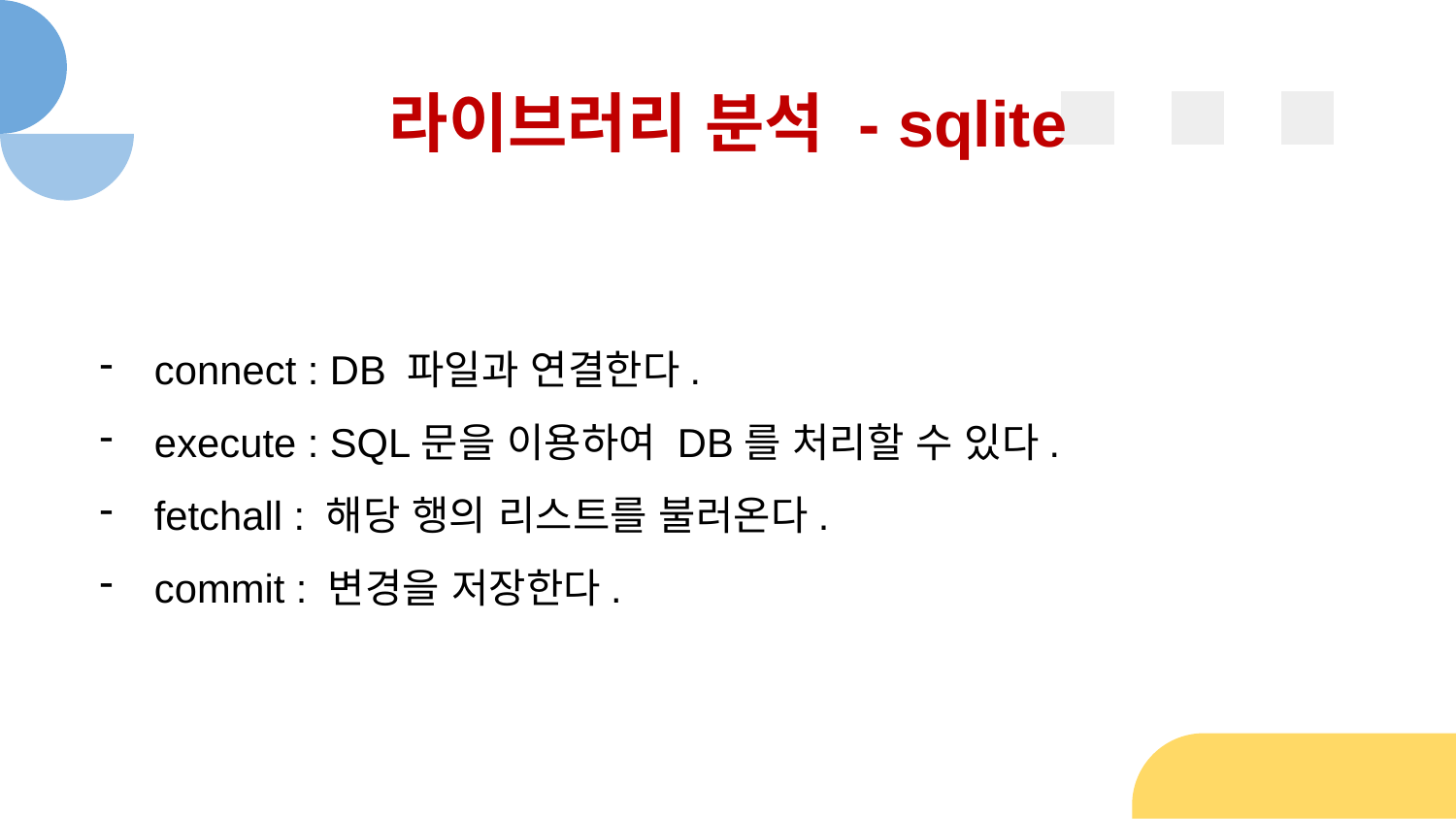

# 라이브러리 분석 - sqlite
connect : DB 파일과 연결한다.
execute : SQL문을 이용하여 DB를 처리할 수 있다.
fetchall : 해당 행의 리스트를 불러온다.
commit : 변경을 저장한다.